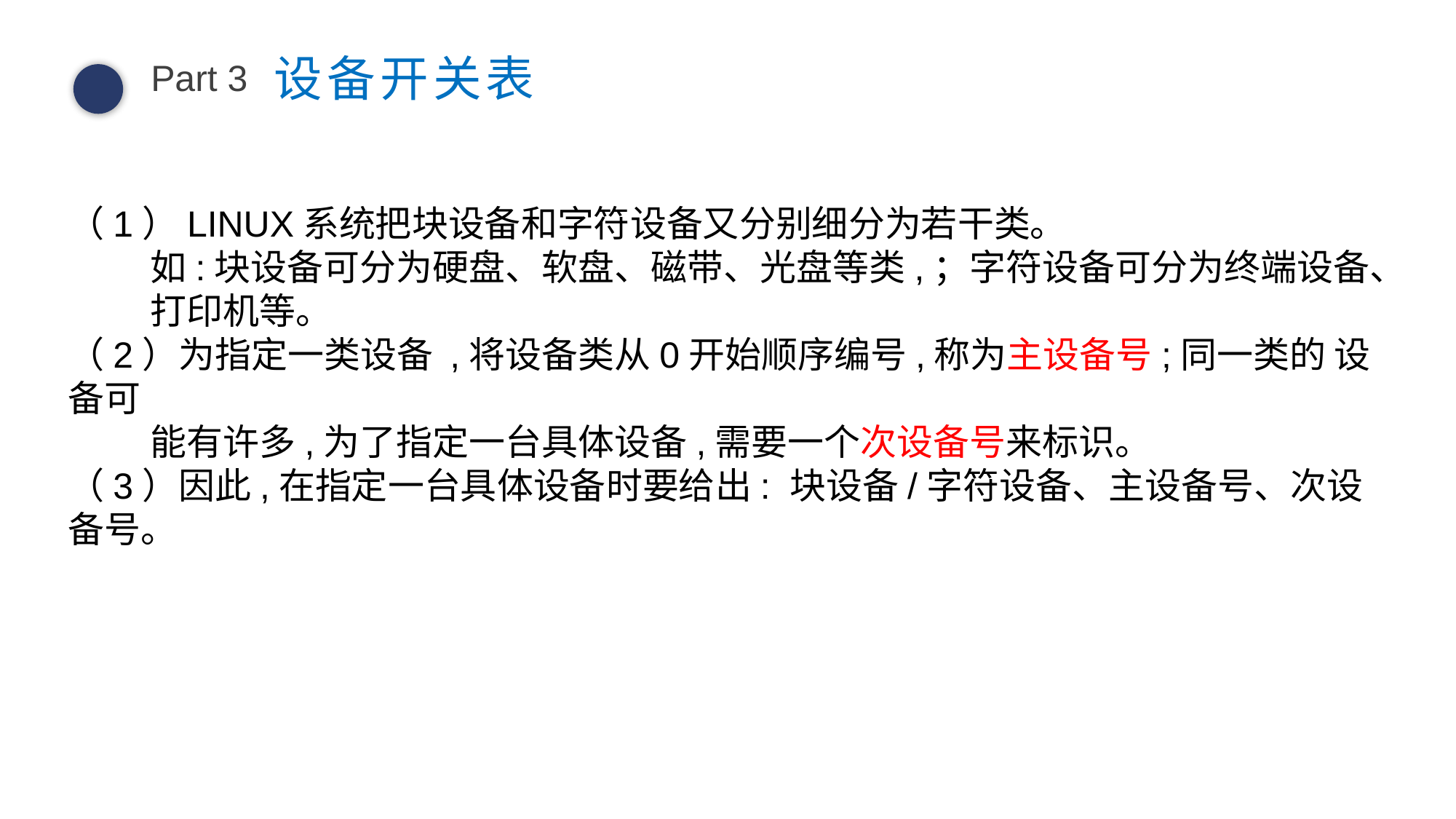

设备开关表

请在此输入文本内容或者粘贴复制的文本内容到此处，请在此输入文本内容或者粘贴复制的文本内容到此处请在此输入文本内容
Part 3

（1）LINUX系统把块设备和字符设备又分别细分为若干类。
         如:块设备可分为硬盘、软盘、磁带、光盘等类,；字符设备可分为终端设备、
         打印机等。
（2）为指定一类设备 ,将设备类从0开始顺序编号,称为主设备号;同一类的 设备可
         能有许多,为了指定一台具体设备,需要一个次设备号来标识。
（3）因此,在指定一台具体设备时要给出: 块设备/字符设备、主设备号、次设备号。